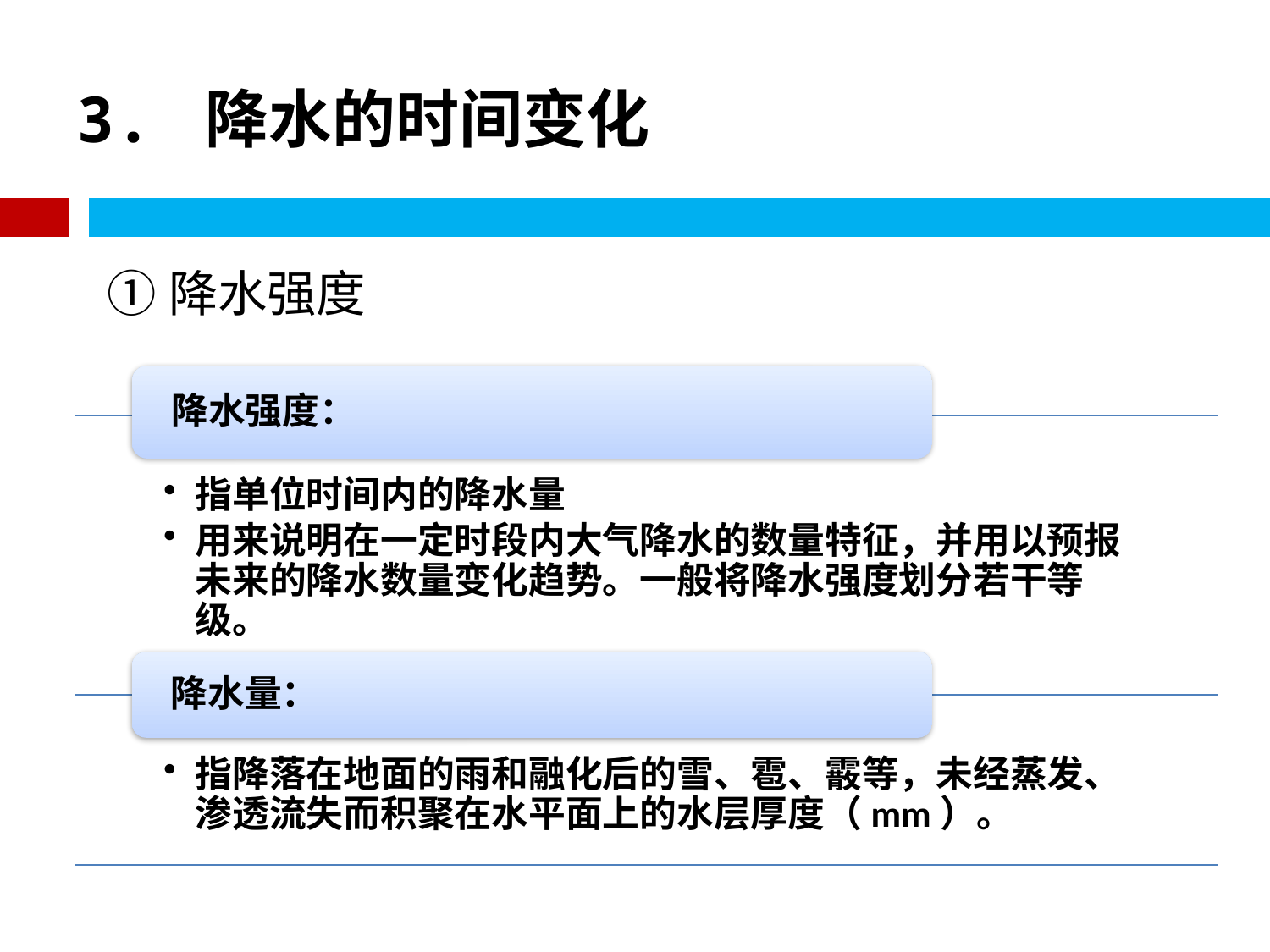

# 3. 降水的时间变化
①降水强度
指单位时间内的降水量
用来说明在一定时段内大气降水的数量特征，并用以预报未来的降水数量变化趋势。一般将降水强度划分若干等级。
降水强度：
指降落在地面的雨和融化后的雪、雹、霰等，未经蒸发、渗透流失而积聚在水平面上的水层厚度（mm）。
降水量：